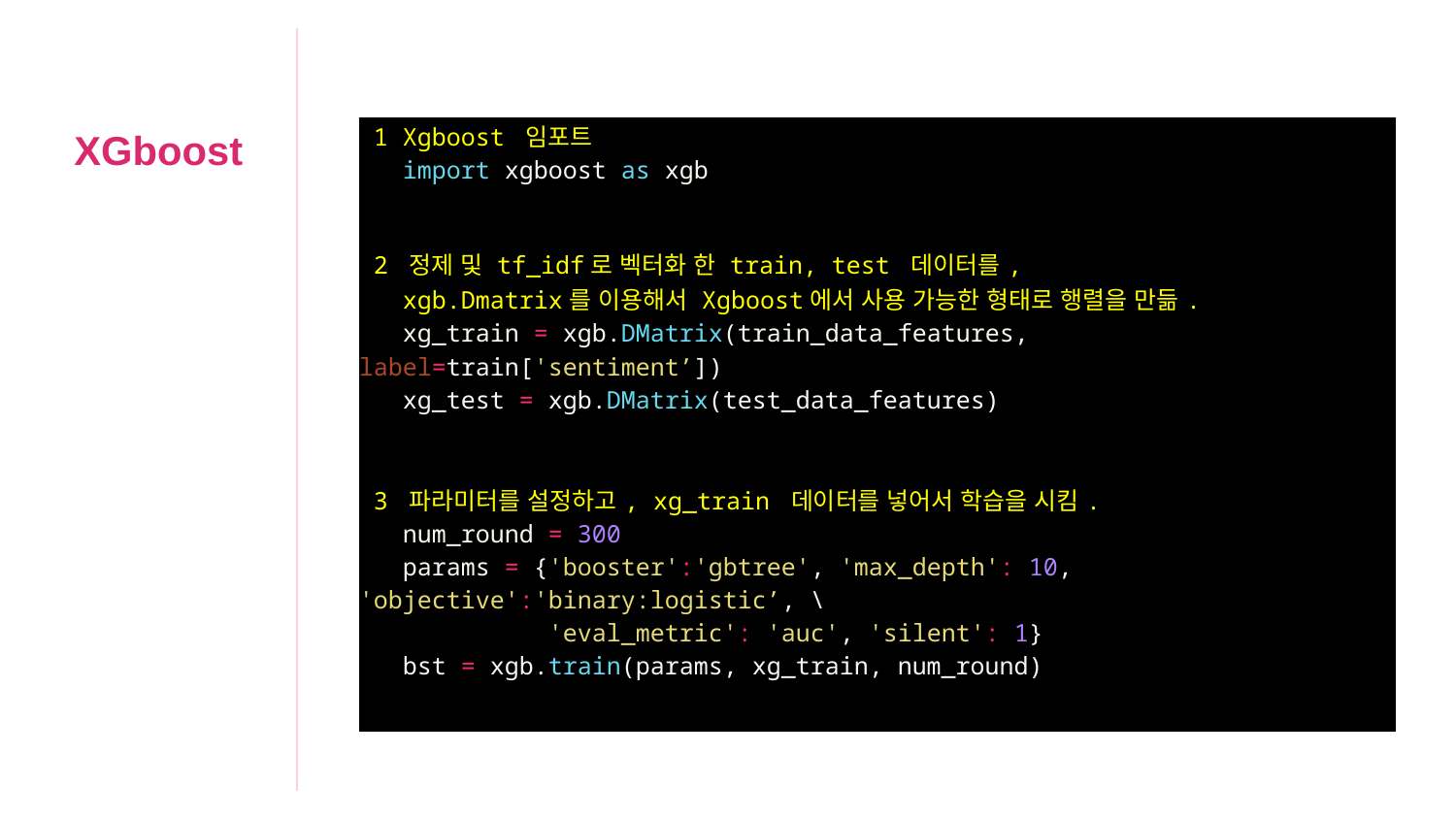

XGboost

| 1 Xgboost 임포트 import xgboost as xgb 2 정제 및 tf\_idf로 벡터화 한 train, test 데이터를, xgb.Dmatrix를 이용해서 Xgboost에서 사용 가능한 형태로 행렬을 만듦. xg\_train = xgb.DMatrix(train\_data\_features, label=train['sentiment’]) xg\_test = xgb.DMatrix(test\_data\_features) 3 파라미터를 설정하고, xg\_train 데이터를 넣어서 학습을 시킴. num\_round = 300 params = {'booster':'gbtree', 'max\_depth': 10, 'objective':'binary:logistic’, \ 'eval\_metric': 'auc', 'silent': 1} bst = xgb.train(params, xg\_train, num\_round) 4 예측을 함. result = bst.predict(xg\_test) |  |
| --- | --- |
|  |  |
|  |  |
|  |  |
|  |  |
|  |  |